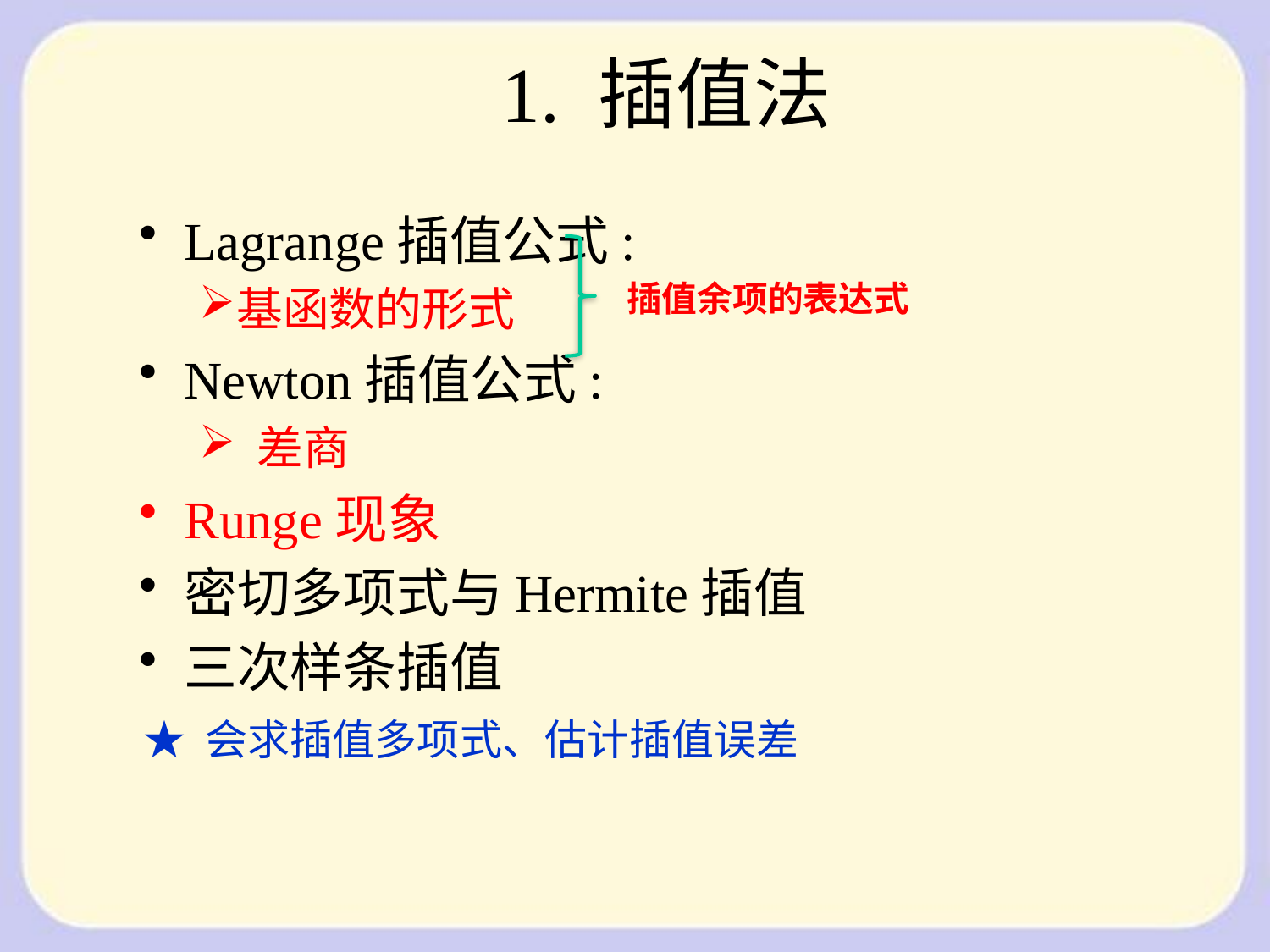

1. 插值法
Lagrange插值公式:
基函数的形式
Newton插值公式:
 差商
Runge现象
密切多项式与Hermite插值
三次样条插值

插值余项的表达式

★ 会求插值多项式、估计插值误差